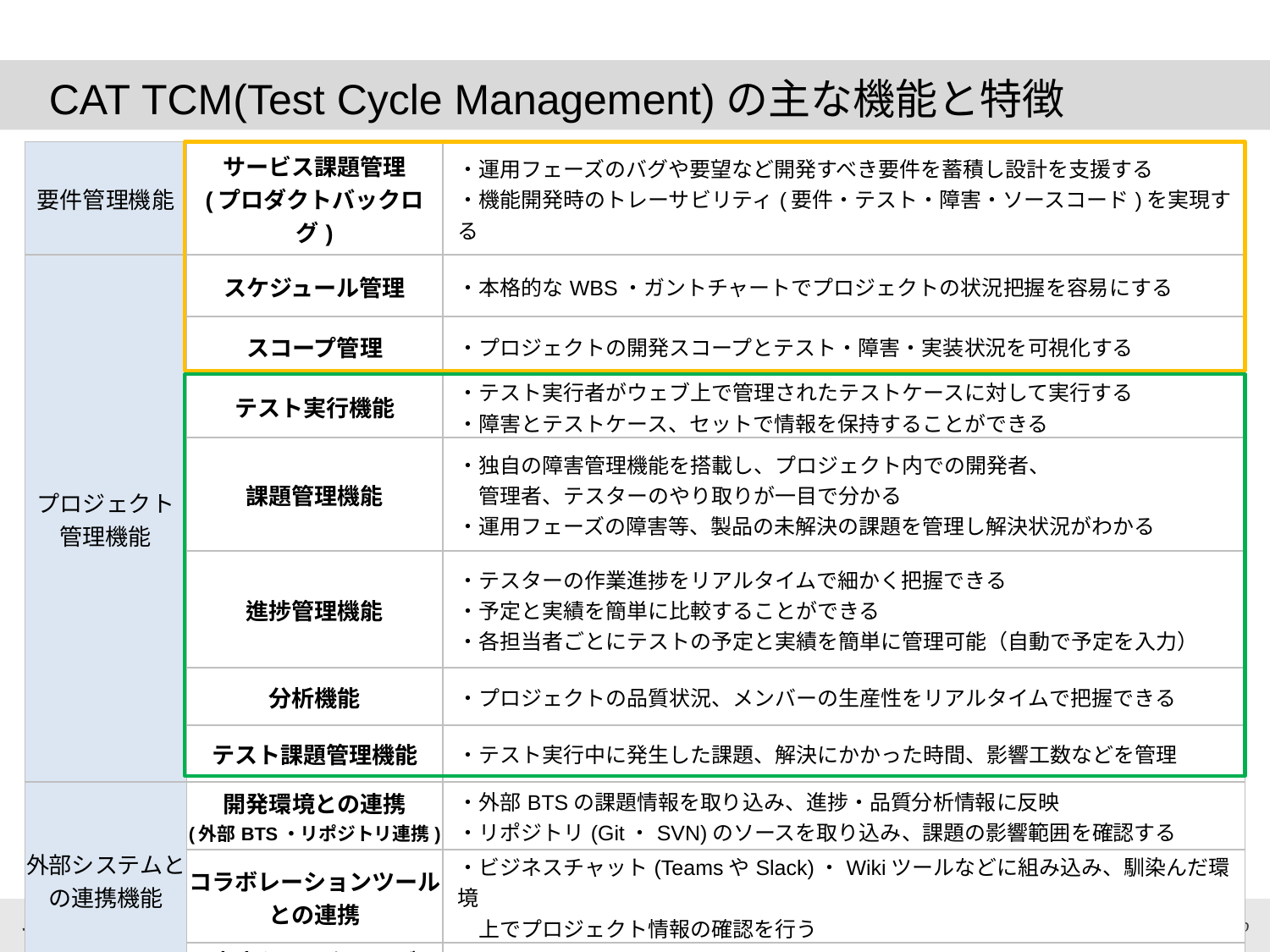

CAT TCM(Test Cycle Management)の主な機能と特徴

| 要件管理機能 | サービス課題管理 (プロダクトバックログ) | ・運用フェーズのバグや要望など開発すべき要件を蓄積し設計を支援する ・機能開発時のトレーサビリティ(要件・テスト・障害・ソースコード)を実現する |
| --- | --- | --- |
| プロジェクト管理機能 | スケジュール管理 | ・本格的なWBS・ガントチャートでプロジェクトの状況把握を容易にする |
|  | スコープ管理 | ・プロジェクトの開発スコープとテスト・障害・実装状況を可視化する |
|  | テスト実行機能 | ・テスト実行者がウェブ上で管理されたテストケースに対して実行する ・障害とテストケース、セットで情報を保持することができる |
|  | 課題管理機能 | ・独自の障害管理機能を搭載し、プロジェクト内での開発者、 　管理者、テスターのやり取りが一目で分かる ・運用フェーズの障害等、製品の未解決の課題を管理し解決状況がわかる |
|  | 進捗管理機能 | ・テスターの作業進捗をリアルタイムで細かく把握できる ・予定と実績を簡単に比較することができる ・各担当者ごとにテストの予定と実績を簡単に管理可能（自動で予定を入力） |
|  | 分析機能 | ・プロジェクトの品質状況、メンバーの生産性をリアルタイムで把握できる |
|  | テスト課題管理機能 | ・テスト実行中に発生した課題、解決にかかった時間、影響工数などを管理 |
| 外部システムとの連携機能 | 開発環境との連携 (外部BTS・リポジトリ連携) | ・外部BTSの課題情報を取り込み、進捗・品質分析情報に反映 ・リポジトリ(Git・SVN)のソースを取り込み、課題の影響範囲を確認する |
|  | コラボレーションツールとの連携 | ・ビジネスチャット(TeamsやSlack)・Wikiツールなどに組み込み、馴染んだ環境 　上でプロジェクト情報の確認を行う |
|  | 高度なカスタマイズ | ・REST API・プラグインにより独自のビューやアラート機能を開発できる |

21